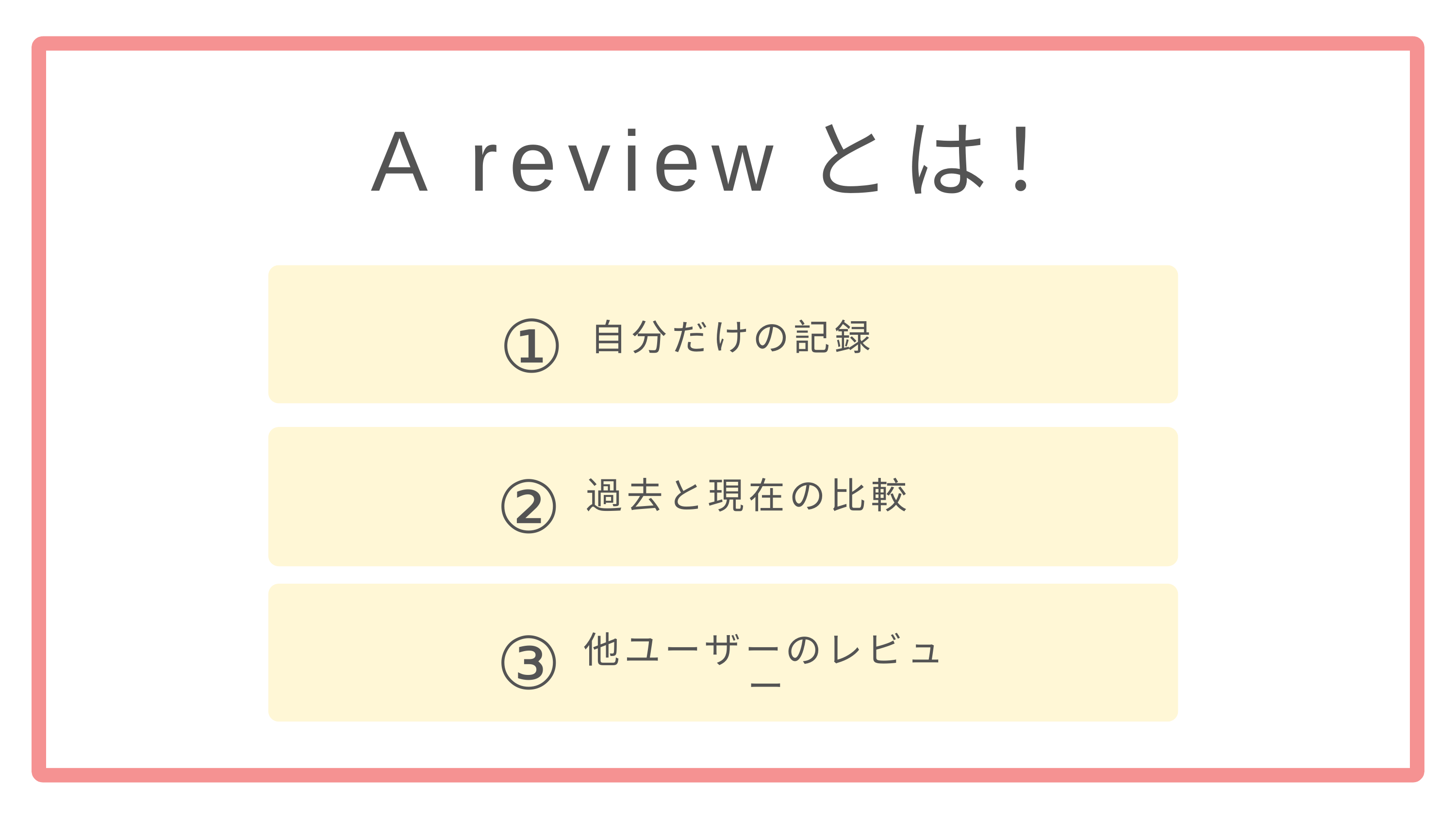

A reviewとは！

①
自分だけの記録

②
過去と現在の比較

③
他ユーザーのレビュー